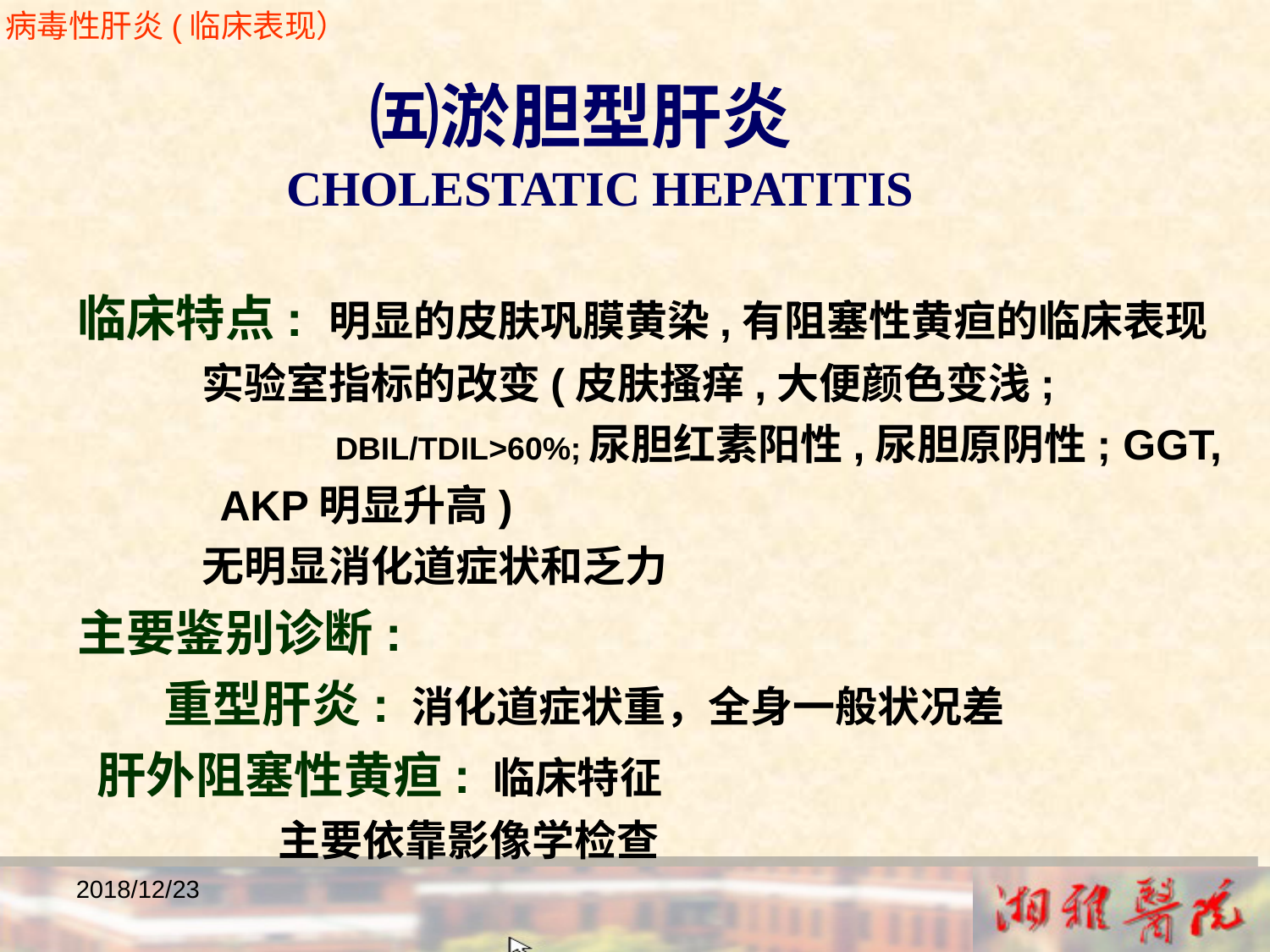

病毒性肝炎(临床表现）
                         ㈤淤胆型肝炎
                 CHOLESTATIC HEPATITIS

临床特点: 明显的皮肤巩膜黄染,有阻塞性黄疸的临床表现
            实验室指标的改变(皮肤搔痒,大便颜色变浅;
                             DBIL/TDIL>60%;尿胆红素阳性,尿胆原阴性; GGT,
            AKP明显升高)
            无明显消化道症状和乏力
主要鉴别诊断:
        重型肝炎: 消化道症状重，全身一般状况差
 肝外阻塞性黄疸: 临床特征
                    主要依靠影像学检查
2018/12/23